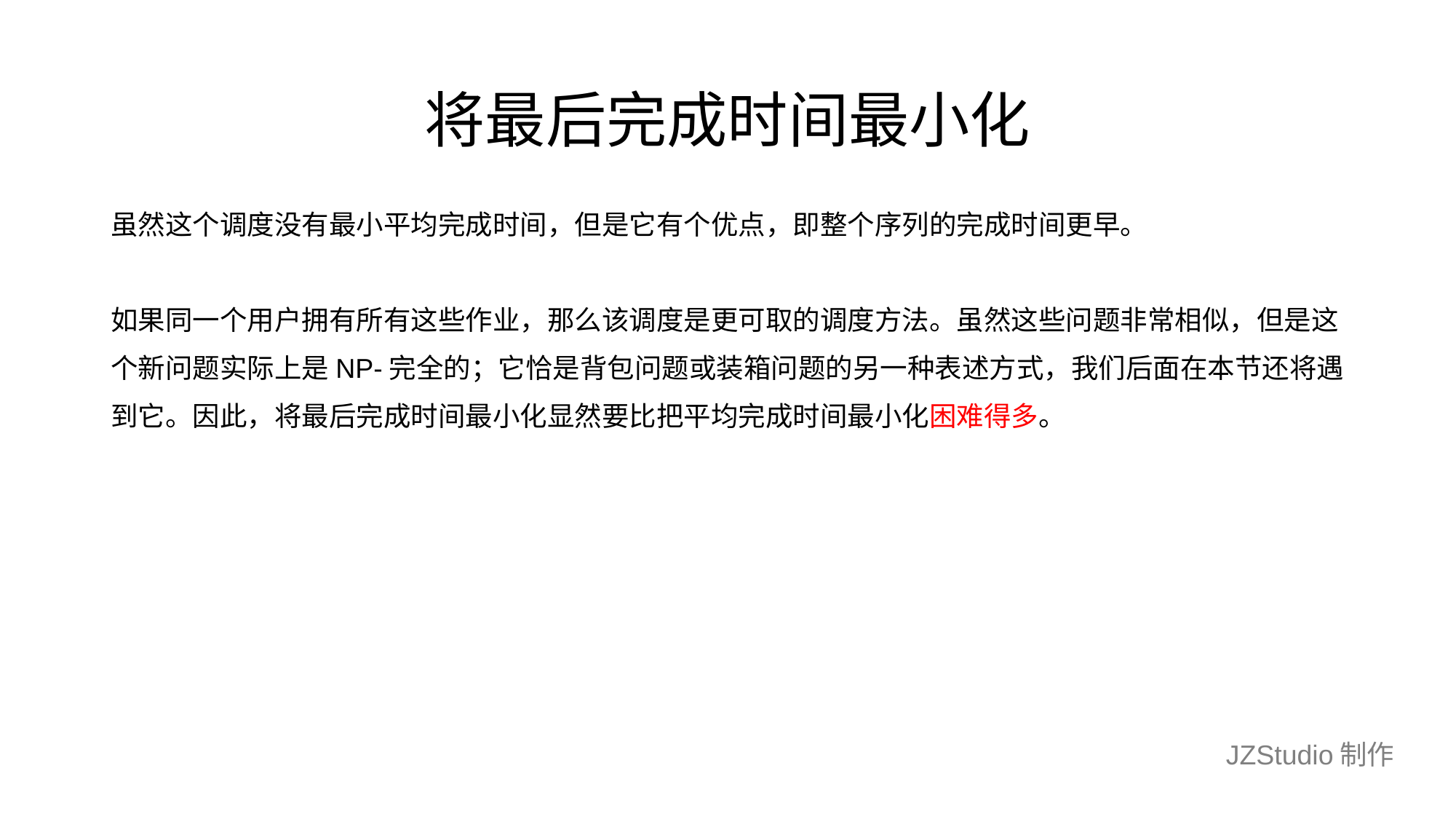

# 将最后完成时间最小化
虽然这个调度没有最小平均完成时间，但是它有个优点，即整个序列的完成时间更早。

如果同一个用户拥有所有这些作业，那么该调度是更可取的调度方法。虽然这些问题非常相似，但是这
个新问题实际上是NP-完全的；它恰是背包问题或装箱问题的另一种表述方式，我们后面在本节还将遇
到它。因此，将最后完成时间最小化显然要比把平均完成时间最小化困难得多。